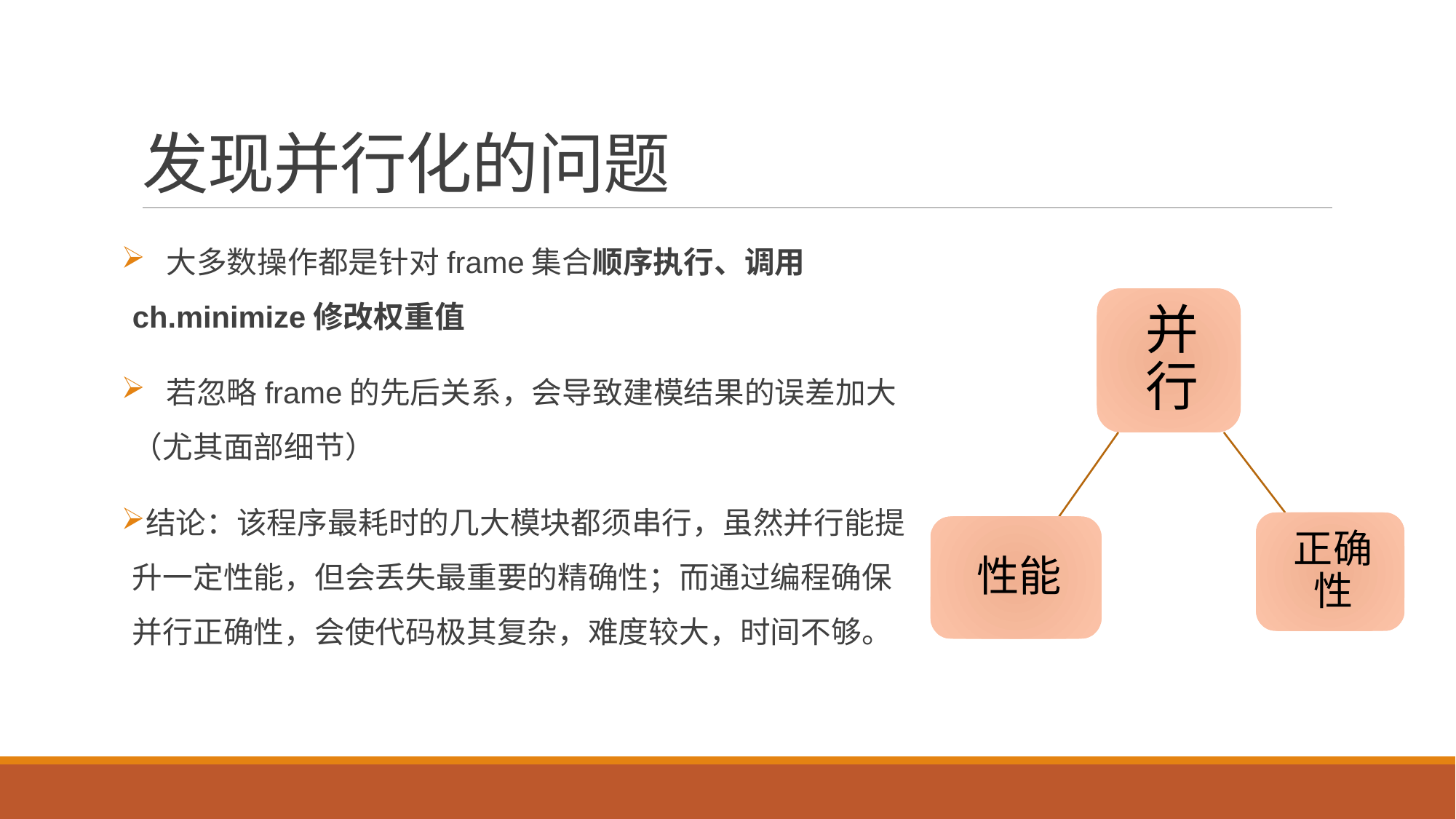

# 发现并行化的问题
  大多数操作都是针对frame集合顺序执行、调用ch.minimize修改权重值
  若忽略frame的先后关系，会导致建模结果的误差加大（尤其面部细节）
结论：该程序最耗时的几大模块都须串行，虽然并行能提升一定性能，但会丢失最重要的精确性；而通过编程确保并行正确性，会使代码极其复杂，难度较大，时间不够。
并行
性能
正确性